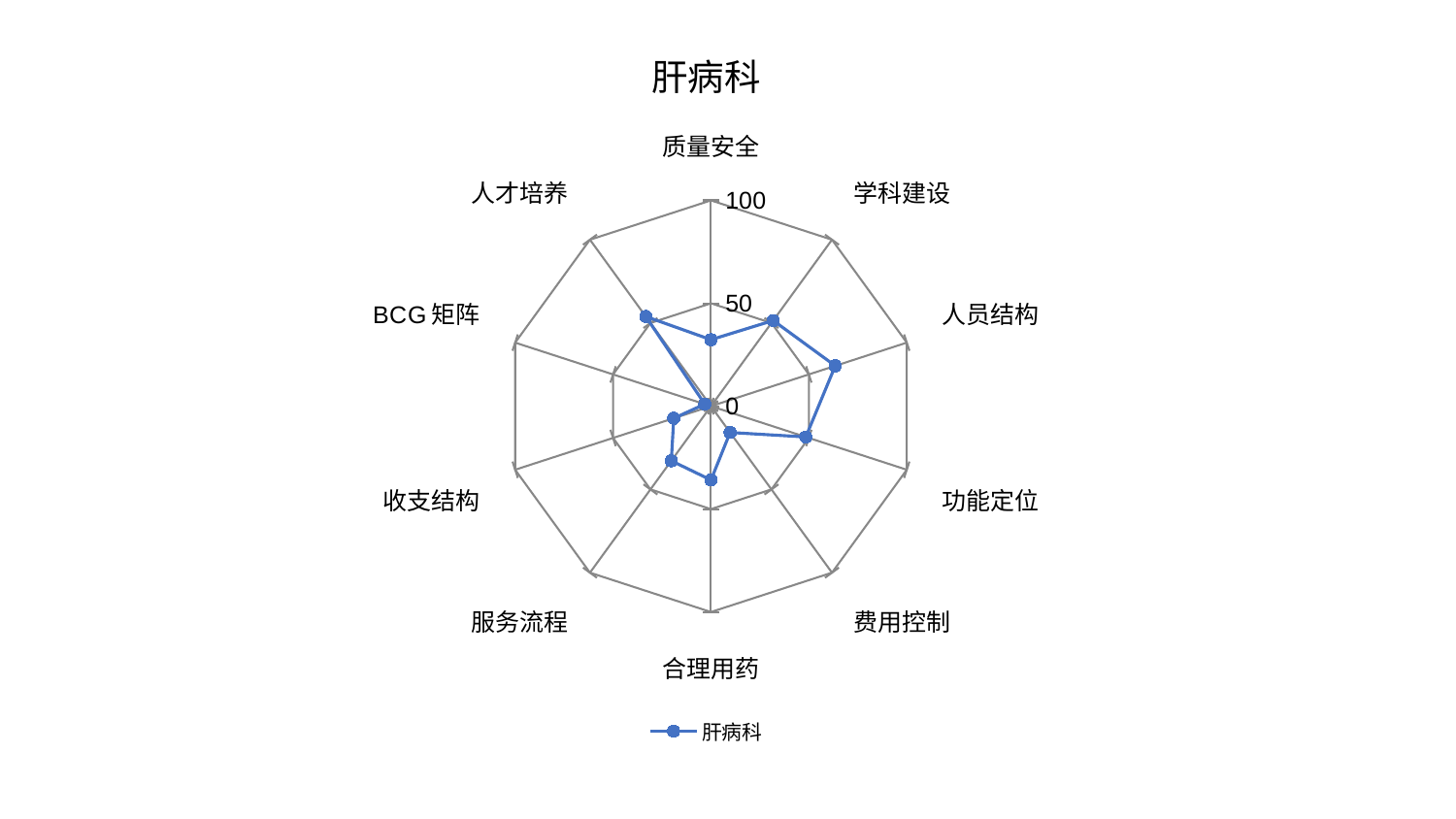

### Chart: 肝病科

| Category | 肝病科 |
|---|---|
| 质量安全 | 32.310021503407924 |
| 学科建设 | 51.47812704177334 |
| 人员结构 | 63.48302702615847 |
| 功能定位 | 48.43308472576396 |
| 费用控制 | 15.825327260750665 |
| 合理用药 | 35.86144153257735 |
| 服务流程 | 32.8018512966367 |
| 收支结构 | 19.014919373952864 |
| BCG矩阵 | 3.1835833852910205 |
| 人才培养 | 53.858794580088016 |
133